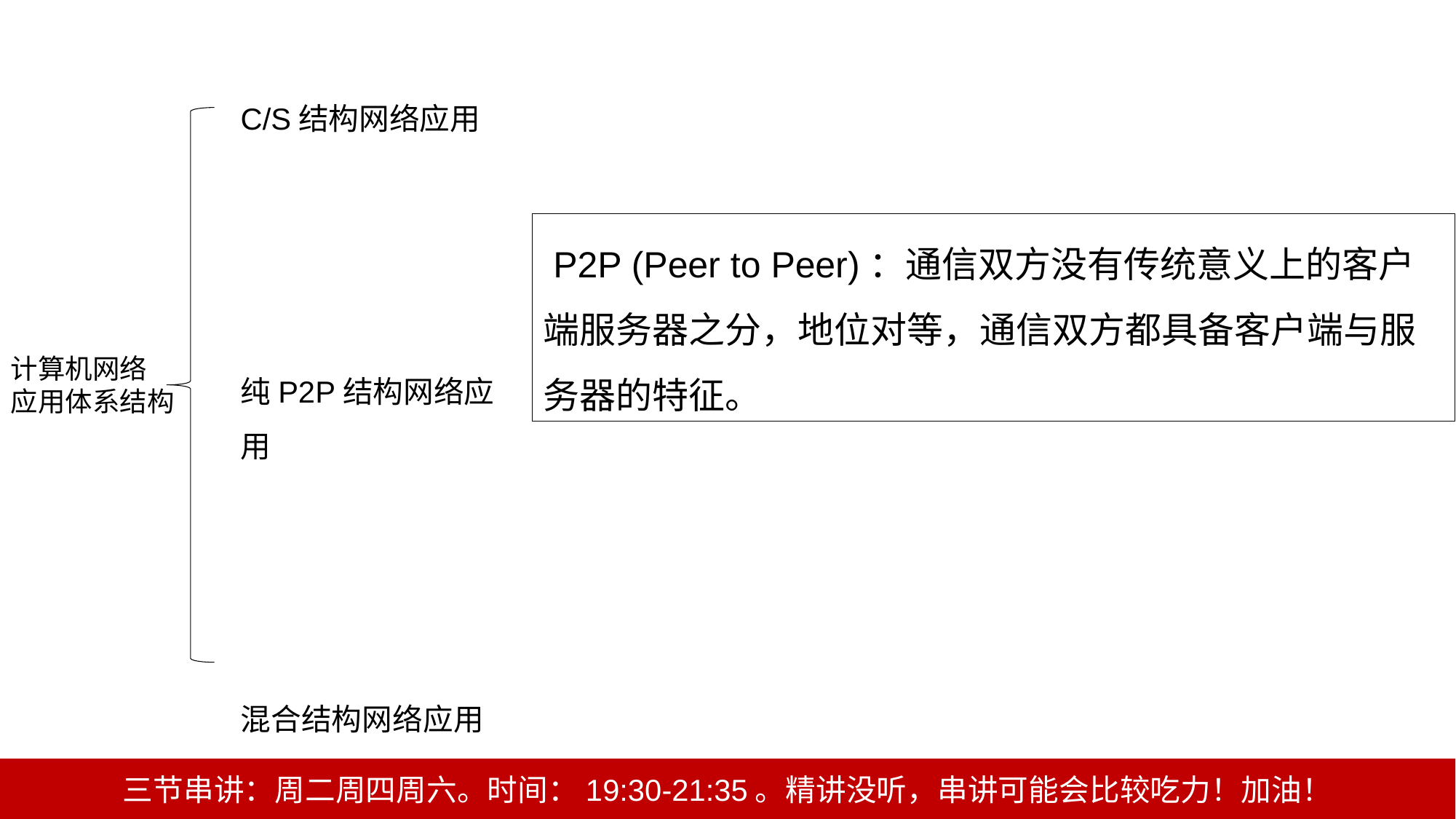

C/S结构网络应用

纯P2P结构网络应用

混合结构网络应用

 P2P (Peer to Peer)：通信双方没有传统意义上的客户端服务器之分，地位对等，通信双方都具备客户端与服务器的特征。
计算机网络
应用体系结构